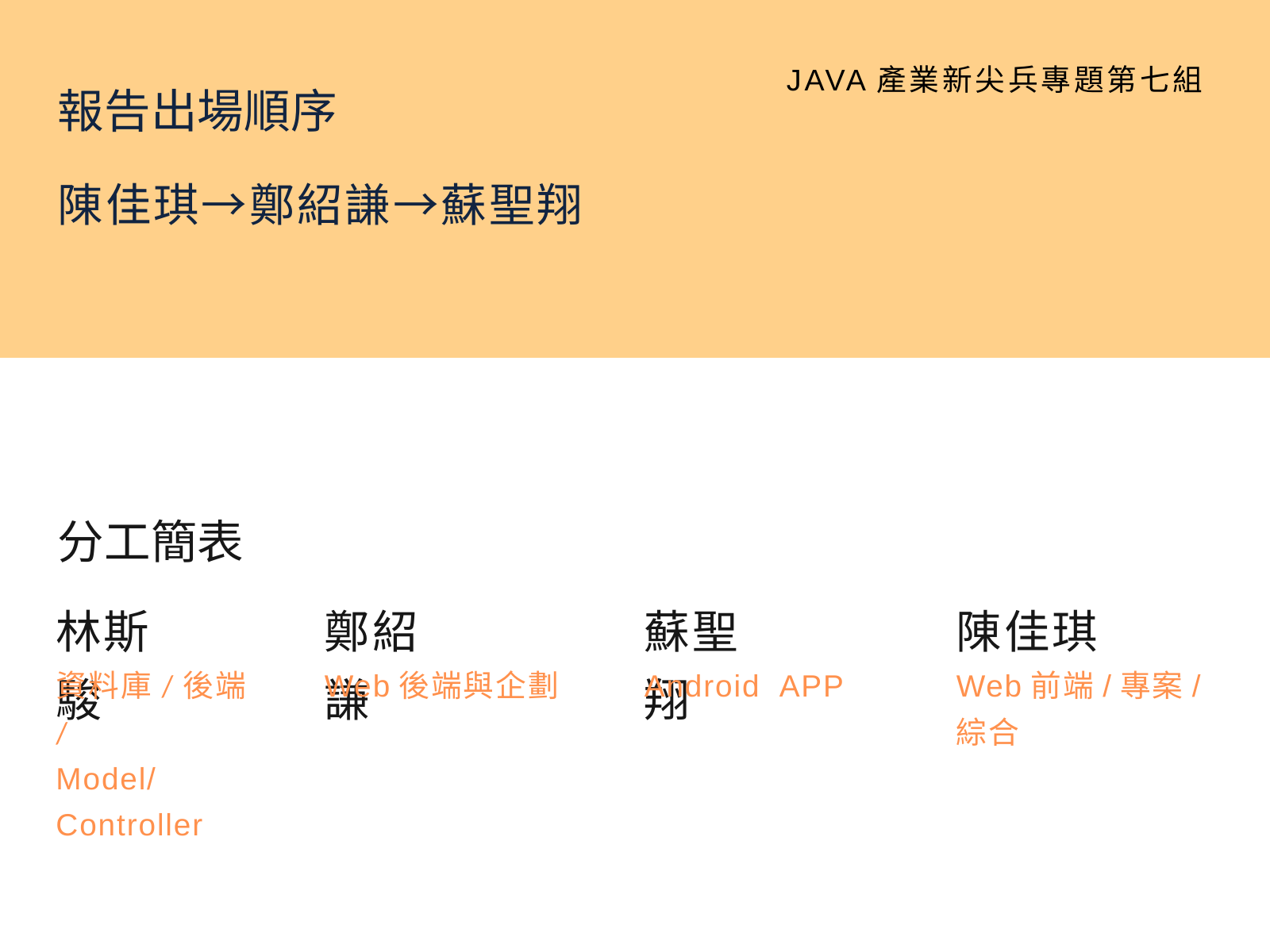

JAVA產業新尖兵專題第七組
報告出場順序
陳佳琪→鄭紹謙→蘇聖翔

分工簡表
林斯駿
資料庫/後端/
Model/
Controller
鄭紹謙
Web後端與企劃
蘇聖翔
Android  APP
陳佳琪
Web前端/專案/
綜合